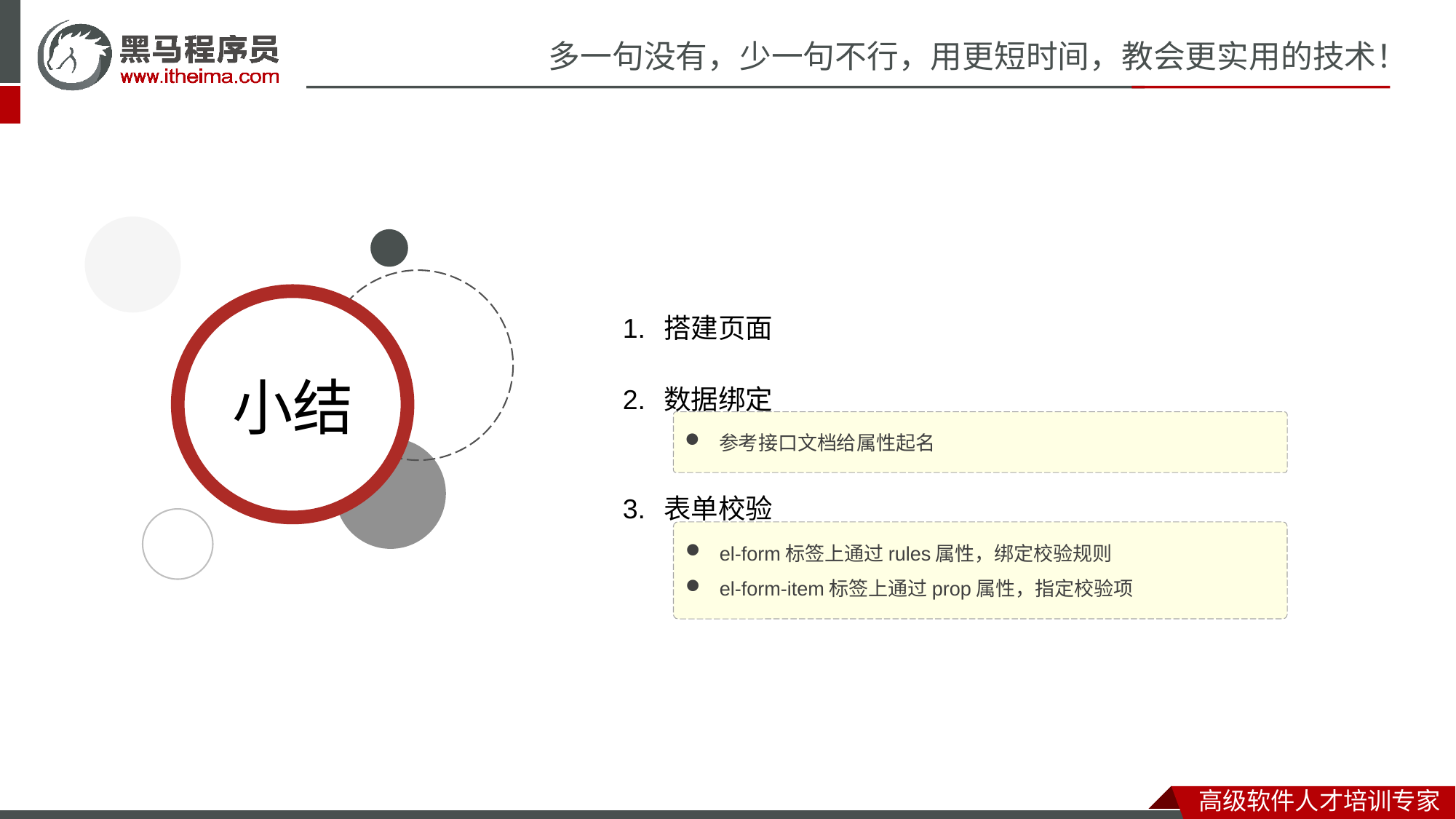

搭建页面
数据绑定

表单校验
参考接口文档给属性起名
el-form标签上通过rules属性，绑定校验规则
el-form-item标签上通过prop属性，指定校验项